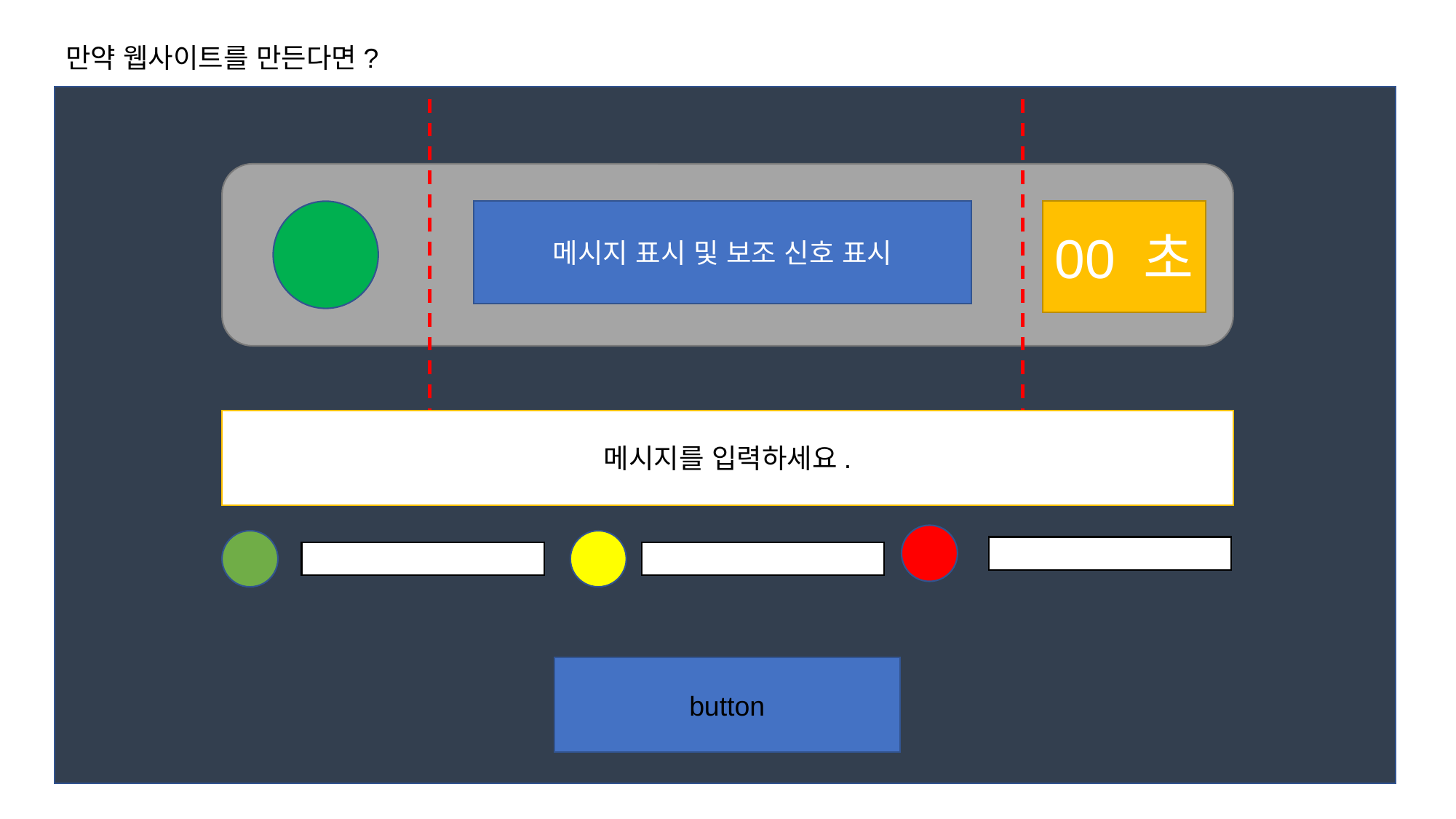

만약 웹사이트를 만든다면?

메시지 표시 및 보조 신호 표시
00 초
메시지를 입력하세요.

button